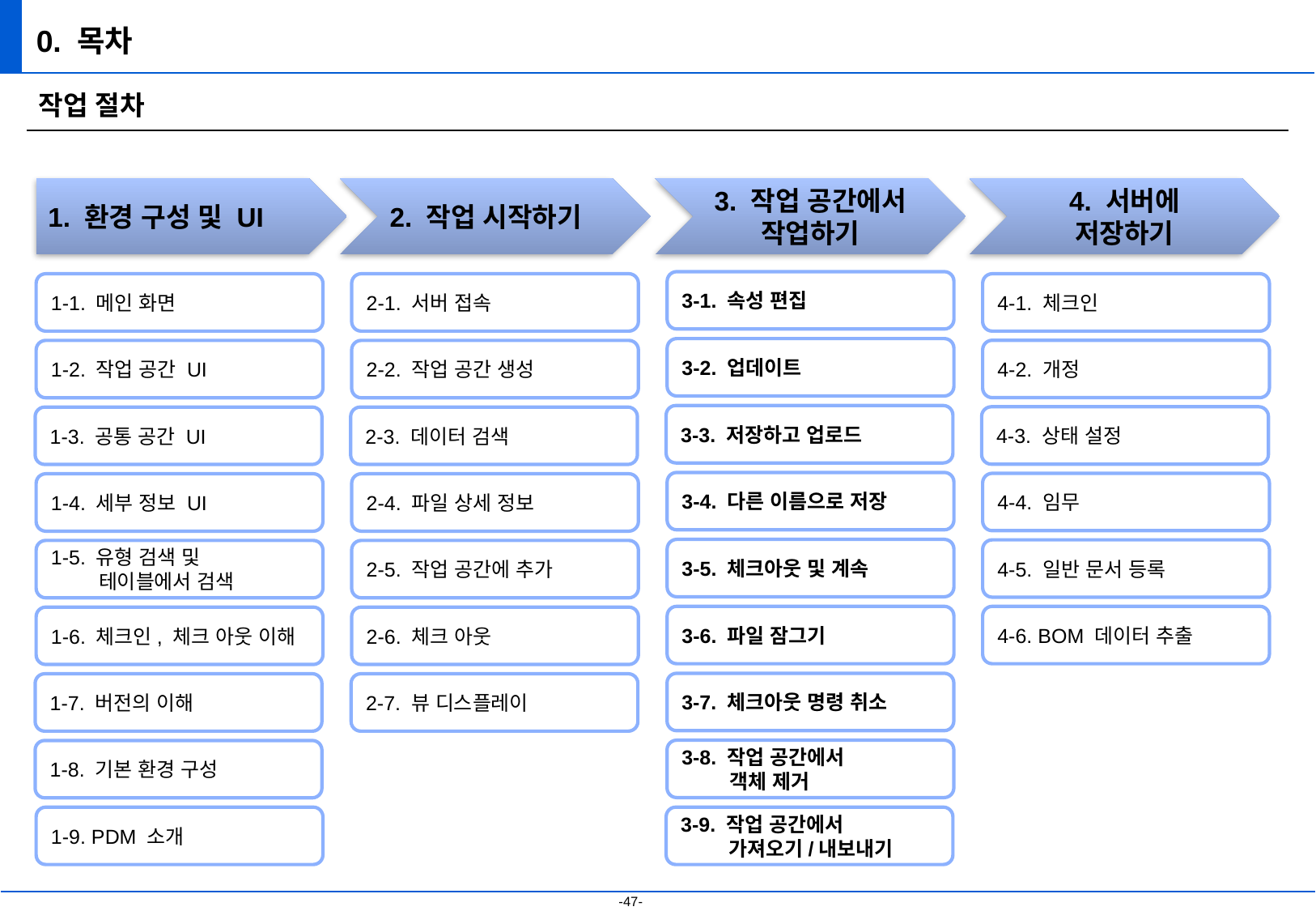

# 0. 목차
작업 절차
1. 환경 구성 및 UI
2. 작업 시작하기
3. 작업 공간에서
작업하기
4. 서버에
저장하기
3-1. 속성 편집
2-1. 서버 접속
4-1. 체크인
1-1. 메인 화면
3-2. 업데이트
4-2. 개정
2-2. 작업 공간 생성
1-2. 작업 공간 UI
3-3. 저장하고 업로드
4-3. 상태 설정
2-3. 데이터 검색
1-3. 공통 공간 UI
3-4. 다른 이름으로 저장
4-4. 임무
2-4. 파일 상세 정보
1-4. 세부 정보 UI
3-5. 체크아웃 및 계속
4-5. 일반 문서 등록
2-5. 작업 공간에 추가
1-5. 유형 검색 및
테이블에서 검색
3-6. 파일 잠그기
4-6. BOM 데이터 추출
2-6. 체크 아웃
1-6. 체크인, 체크 아웃 이해
3-7. 체크아웃 명령 취소
1-7. 버전의 이해
2-7. 뷰 디스플레이
3-8. 작업 공간에서
객체 제거
1-8. 기본 환경 구성
1-9. PDM 소개
3-9. 작업 공간에서
가져오기/내보내기